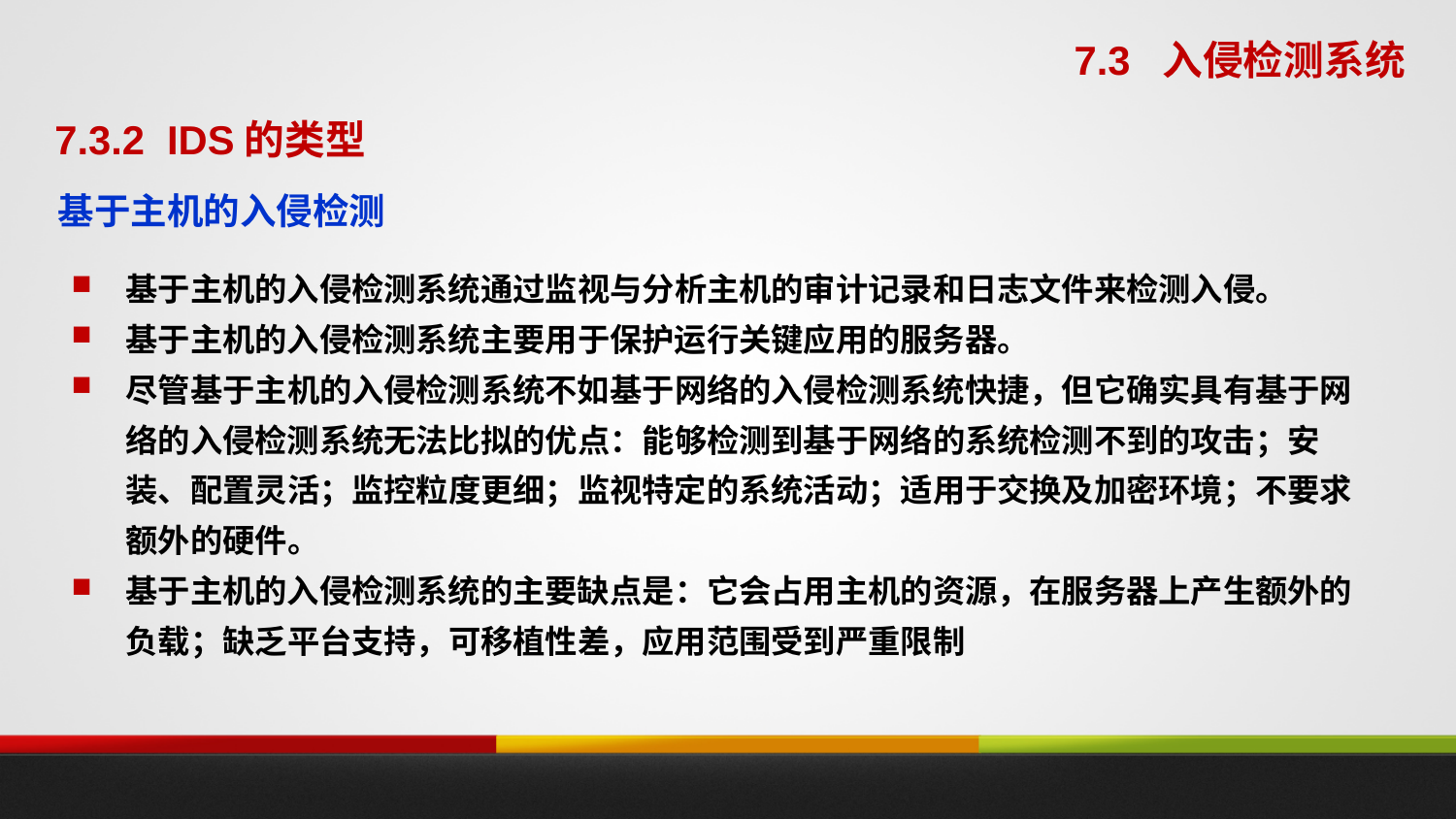

7.3  入侵检测系统
7.3.2  IDS的类型
基于主机的入侵检测
基于主机的入侵检测系统通过监视与分析主机的审计记录和日志文件来检测入侵。
基于主机的入侵检测系统主要用于保护运行关键应用的服务器。
尽管基于主机的入侵检测系统不如基于网络的入侵检测系统快捷，但它确实具有基于网络的入侵检测系统无法比拟的优点：能够检测到基于网络的系统检测不到的攻击；安装、配置灵活；监控粒度更细；监视特定的系统活动；适用于交换及加密环境；不要求额外的硬件。
基于主机的入侵检测系统的主要缺点是：它会占用主机的资源，在服务器上产生额外的负载；缺乏平台支持，可移植性差，应用范围受到严重限制